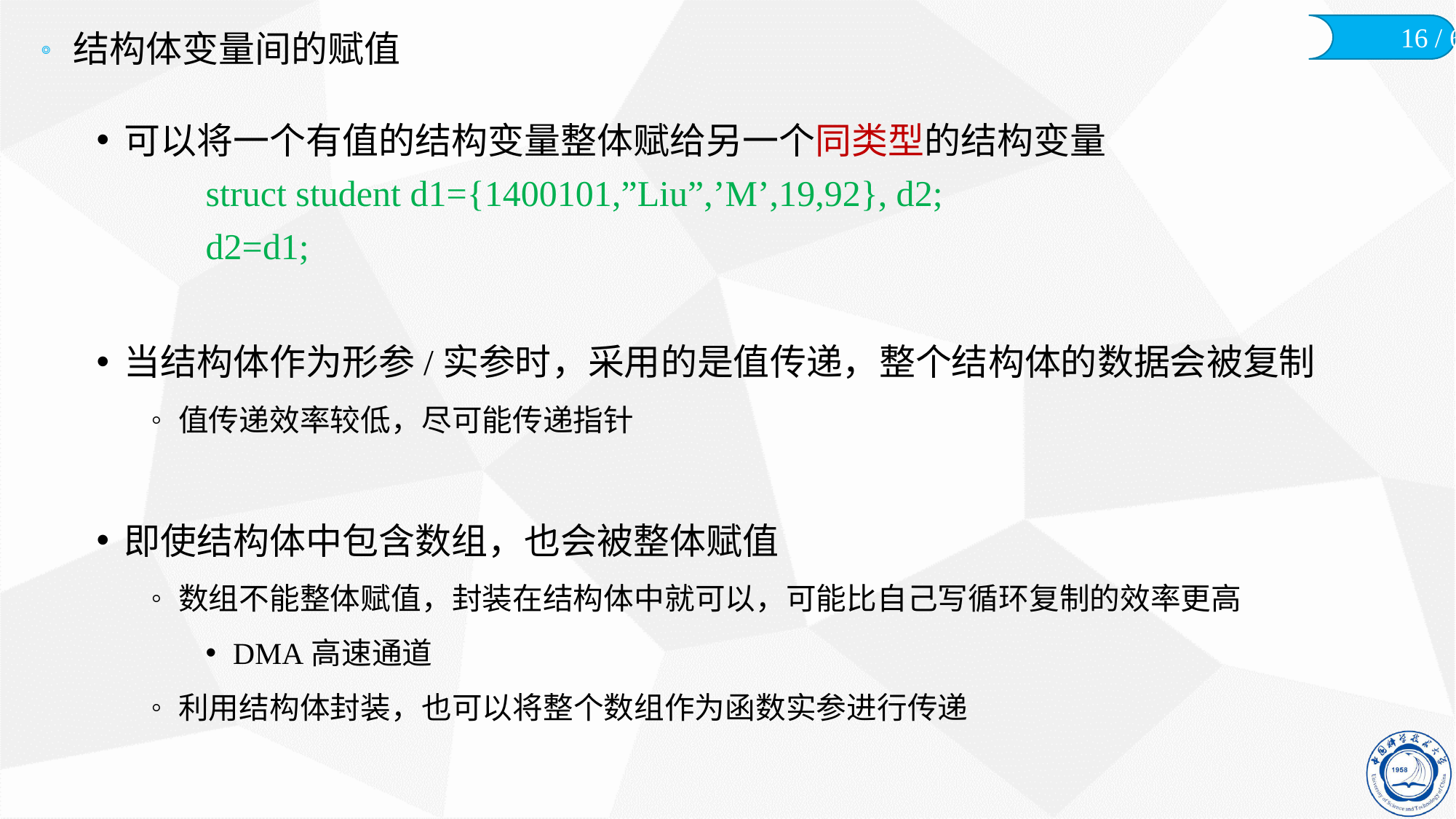

# 结构体变量间的赋值
可以将一个有值的结构变量整体赋给另一个同类型的结构变量
struct student d1={1400101,”Liu”,’M’,19,92}, d2;
d2=d1;

当结构体作为形参/实参时，采用的是值传递，整个结构体的数据会被复制
值传递效率较低，尽可能传递指针

即使结构体中包含数组，也会被整体赋值
数组不能整体赋值，封装在结构体中就可以，可能比自己写循环复制的效率更高
DMA高速通道
利用结构体封装，也可以将整个数组作为函数实参进行传递